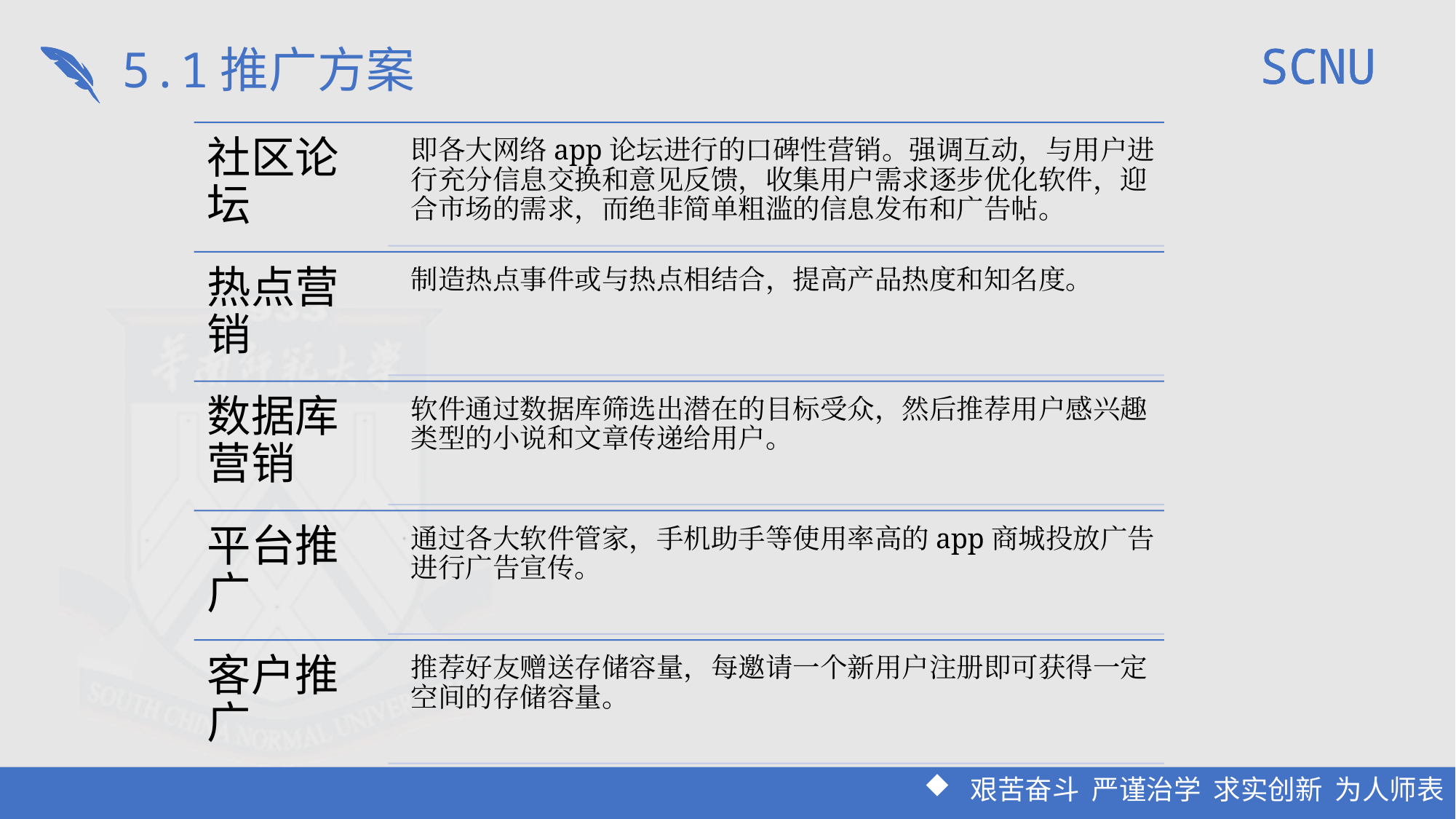

5.1推广方案
社区论坛
即各大网络app论坛进行的口碑性营销。强调互动，与用户进行充分信息交换和意见反馈，收集用户需求逐步优化软件，迎合市场的需求，而绝非简单粗滥的信息发布和广告帖。
热点营销
制造热点事件或与热点相结合，提高产品热度和知名度。
数据库营销
软件通过数据库筛选出潜在的目标受众，然后推荐用户感兴趣类型的小说和文章传递给用户。
平台推广
通过各大软件管家，手机助手等使用率高的app商城投放广告进行广告宣传。
客户推广
推荐好友赠送存储容量，每邀请一个新用户注册即可获得一定空间的存储容量。